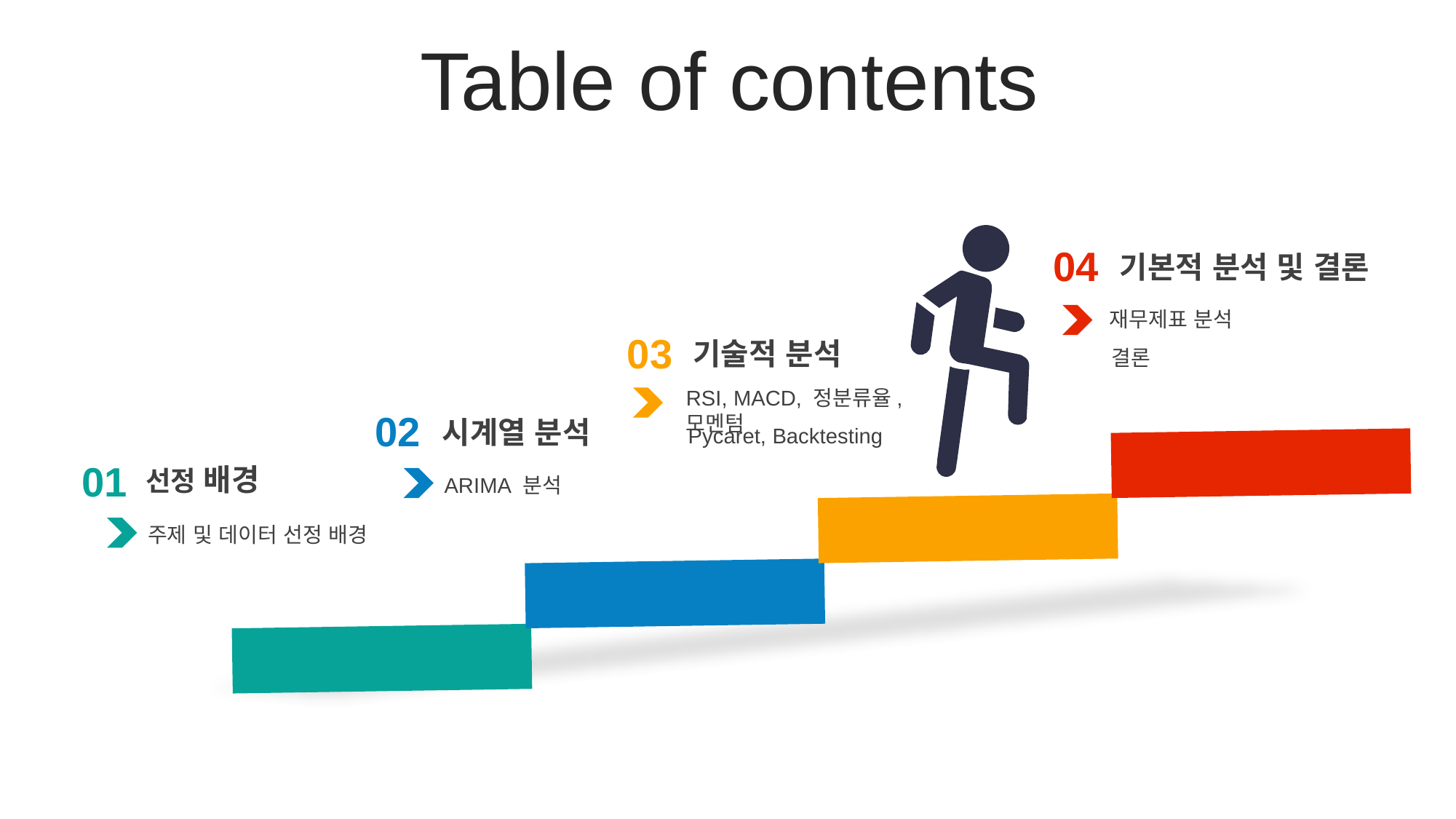

Table of contents

04
기본적 분석 및 결론
재무제표 분석

결론
03
기술적 분석
RSI, MACD, 정분류율, 모멘텀

Pycaret, Backtesting
02
시계열 분석
ARIMA 분석

01
선정 배경
주제 및 데이터 선정 배경